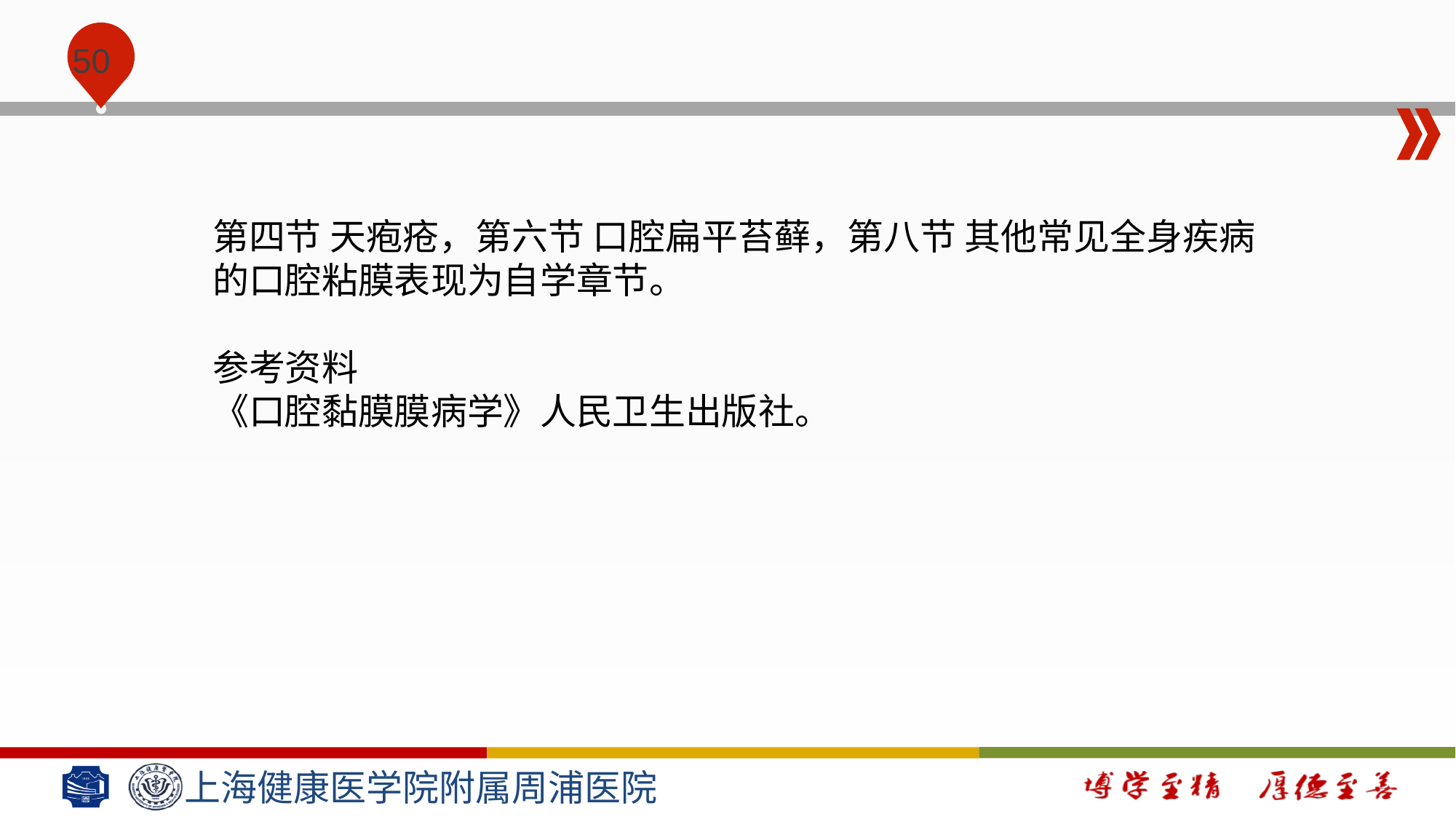

#
第四节 天疱疮，第六节 口腔扁平苔藓，第八节 其他常见全身疾病的口腔粘膜表现为自学章节。

参考资料
《口腔黏膜膜病学》人民卫生出版社。